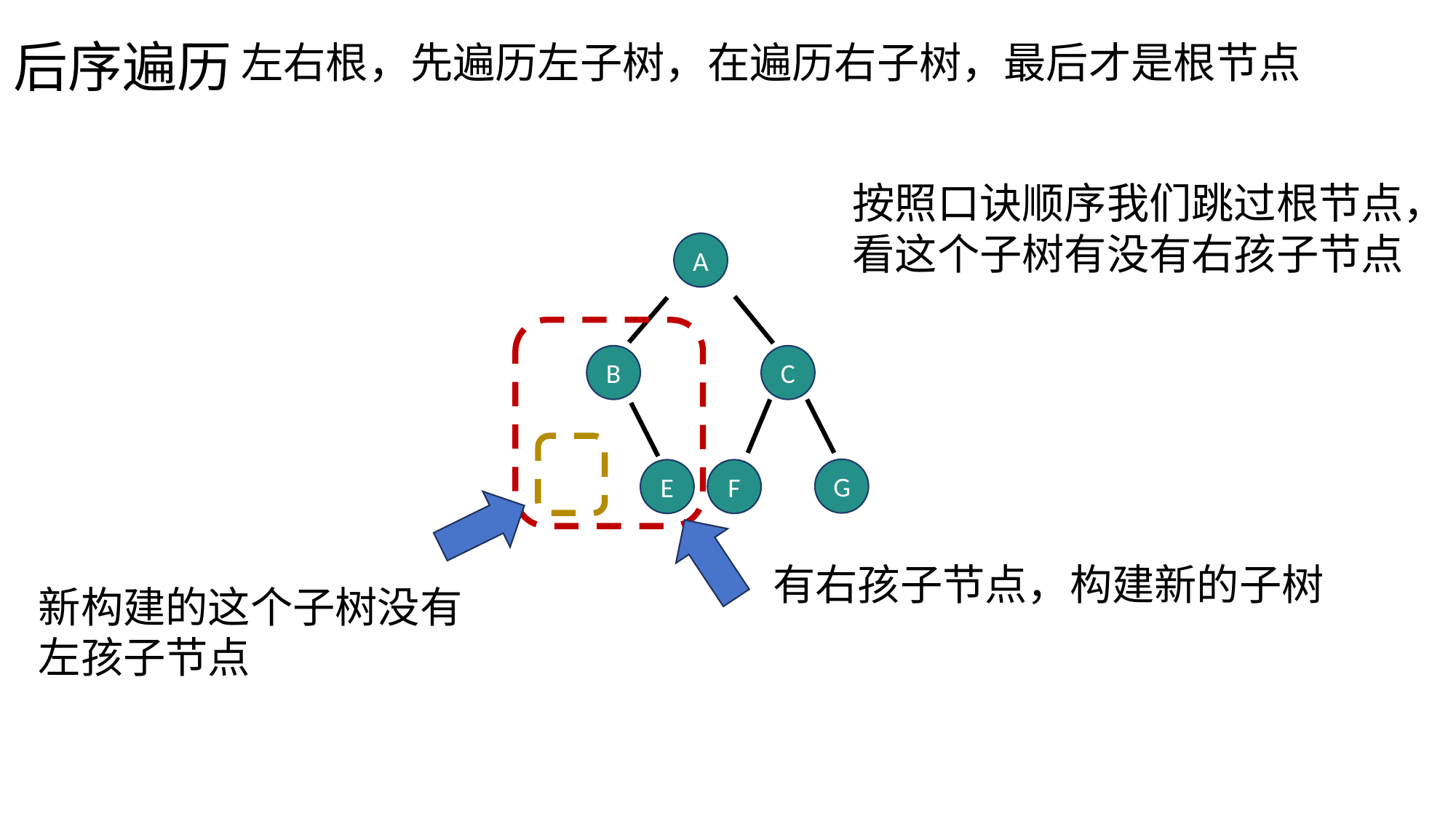

后序遍历
左右根，先遍历左子树，在遍历右子树，最后才是根节点
按照口诀顺序我们跳过根节点，看这个子树有没有右孩子节点
A

B
C

G
E
F

有右孩子节点，构建新的子树
新构建的这个子树没有左孩子节点